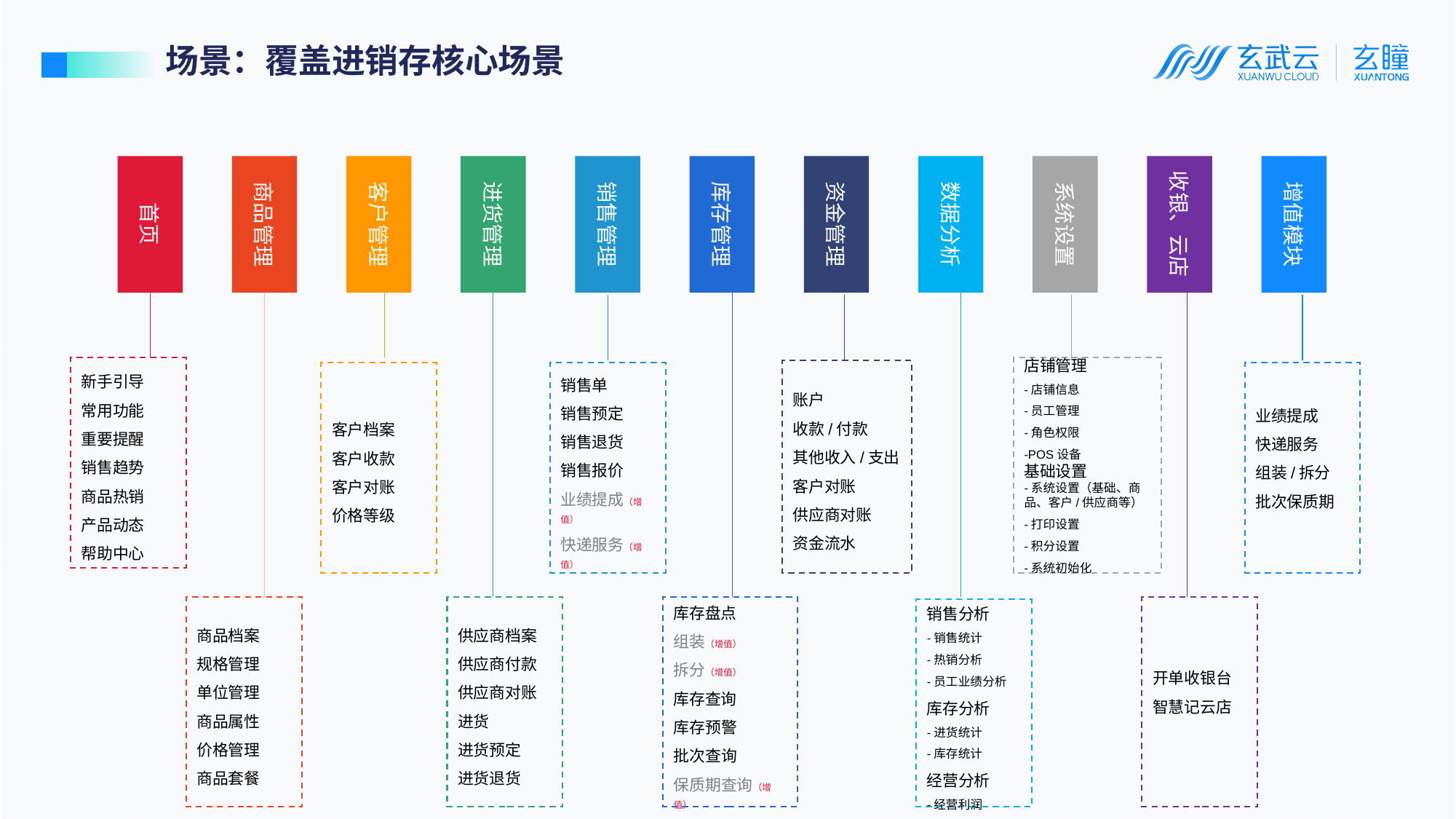

场景：覆盖进销存核心场景
首页
商品管理
客户管理
进货管理
销售管理
库存管理
资金管理
数据分析
系统设置
收银、云店
增值模块
新手引导
常用功能
重要提醒
销售趋势
商品热销
产品动态
帮助中心
店铺管理
-店铺信息
-员工管理
-角色权限
-POS设备
基础设置
-系统设置（基础、商品、客户/供应商等）
-打印设置
-积分设置
-系统初始化
账户
收款/付款
其他收入/支出
客户对账
供应商对账
资金流水
客户档案
客户收款
客户对账
价格等级
销售单
销售预定
销售退货
销售报价
业绩提成（增值）
快递服务（增值）
业绩提成
快递服务
组装/拆分
批次保质期

库存盘点
组装（增值）
拆分（增值）
库存查询
库存预警
批次查询
保质期查询（增值）
开单收银台
智慧记云店

供应商档案
供应商付款
供应商对账
进货
进货预定
进货退货
商品档案
规格管理
单位管理
商品属性
价格管理
商品套餐
销售分析
-销售统计
-热销分析
-员工业绩分析
库存分析
-进货统计
-库存统计
经营分析
-经营利润